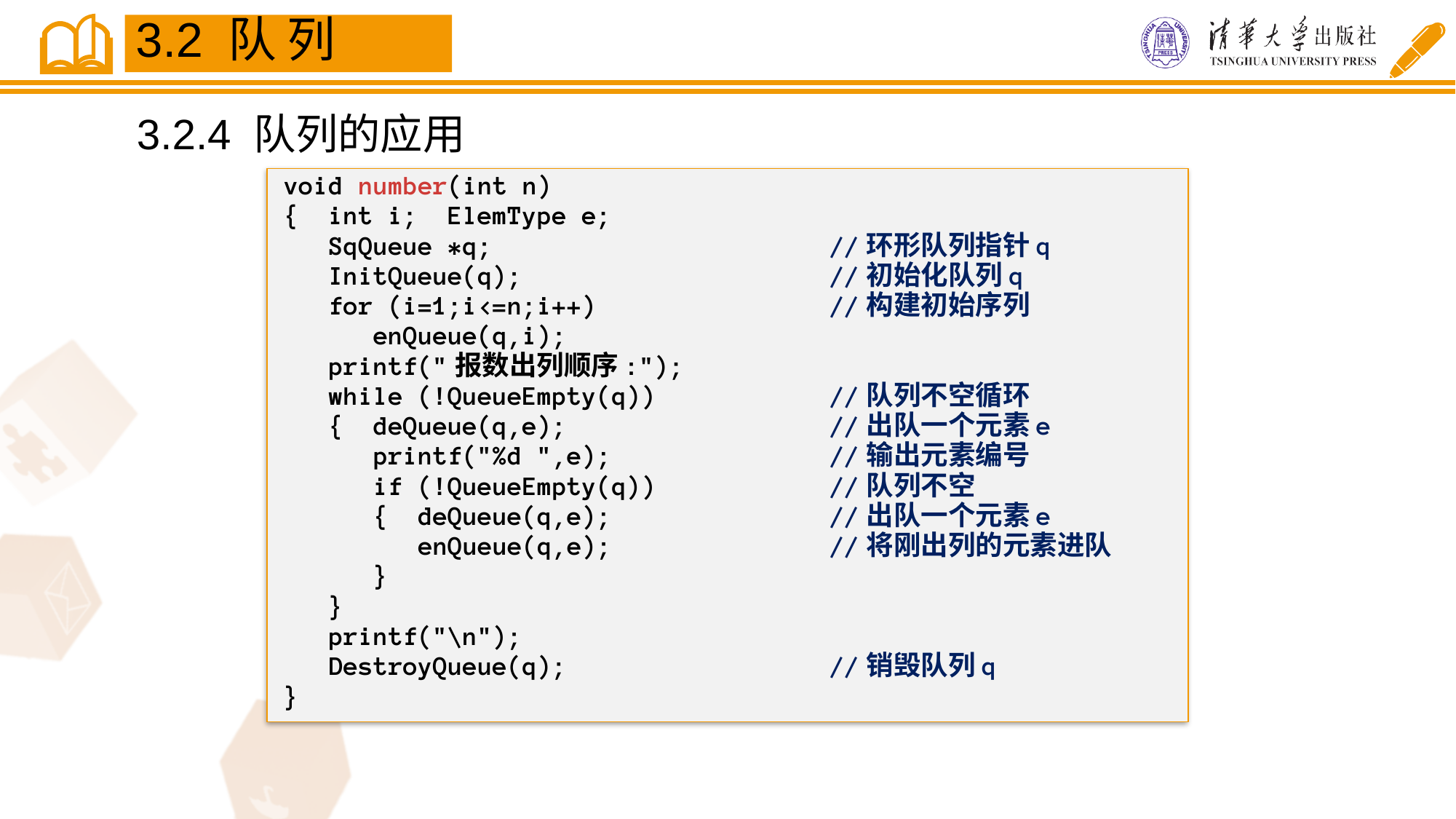

3.2 队 列
3.2.4 队列的应用
void number(int n)
{  int i;  ElemType e;
   SqQueue *q;				//环形队列指针q
   InitQueue(q);			//初始化队列q
   for (i=1;i<=n;i++)			//构建初始序列
      enQueue(q,i);
   printf("报数出列顺序:");
   while (!QueueEmpty(q))		//队列不空循环
   {  deQueue(q,e);			//出队一个元素e
      printf("%d ",e);		//输出元素编号
      if (!QueueEmpty(q))		//队列不空
      {  deQueue(q,e);		//出队一个元素e
         enQueue(q,e);		//将刚出列的元素进队
      }
   }
   printf("\n");
   DestroyQueue(q);			//销毁队列q
}